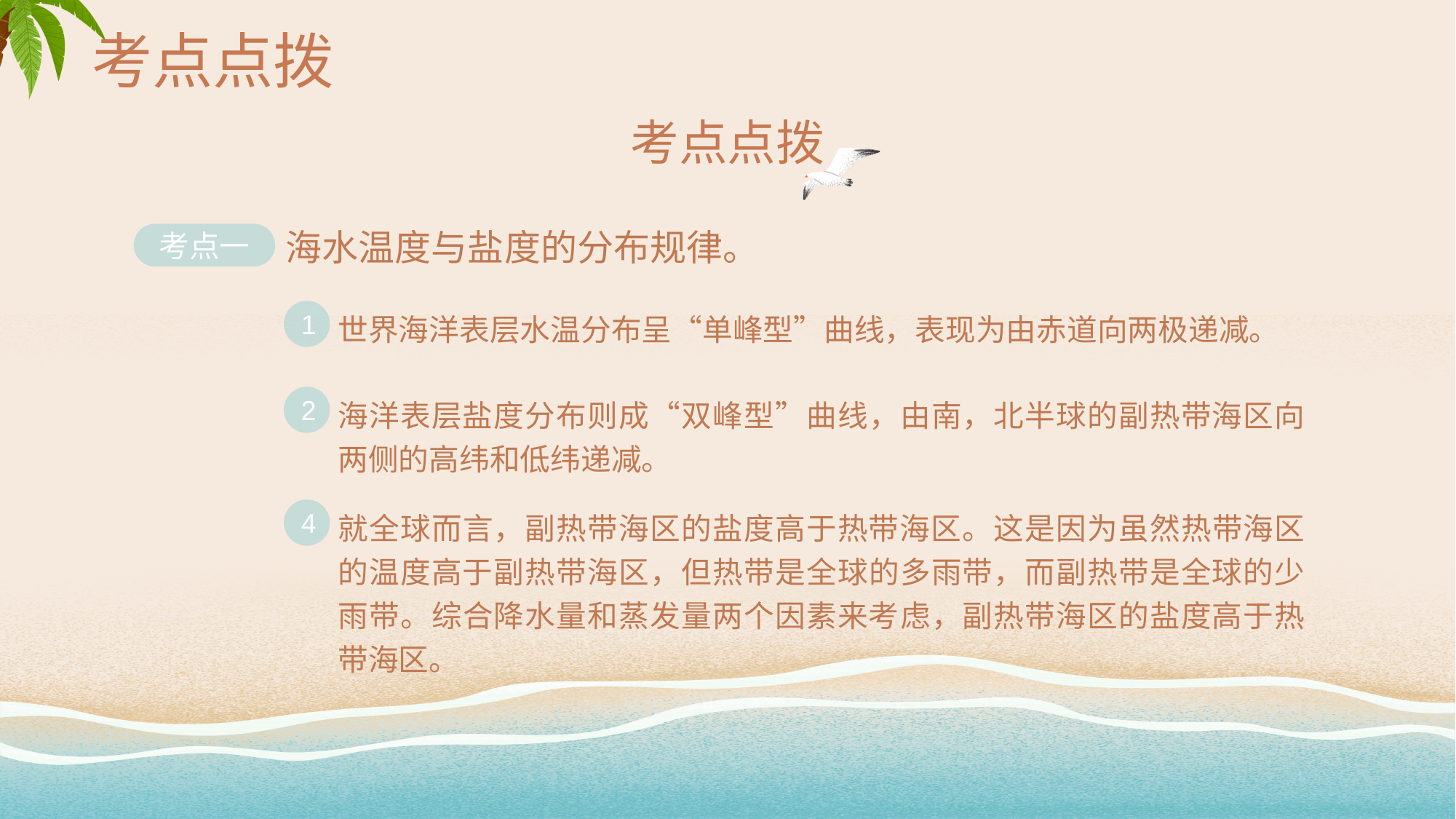

# 考点点拨
考点点拨
海水温度与盐度的分布规律。
考点一
世界海洋表层水温分布呈“单峰型”曲线，表现为由赤道向两极递减。
1
海洋表层盐度分布则成“双峰型”曲线，由南，北半球的副热带海区向两侧的高纬和低纬递减。
2
就全球而言，副热带海区的盐度高于热带海区。这是因为虽然热带海区的温度高于副热带海区，但热带是全球的多雨带，而副热带是全球的少雨带。综合降水量和蒸发量两个因素来考虑，副热带海区的盐度高于热带海区。
4